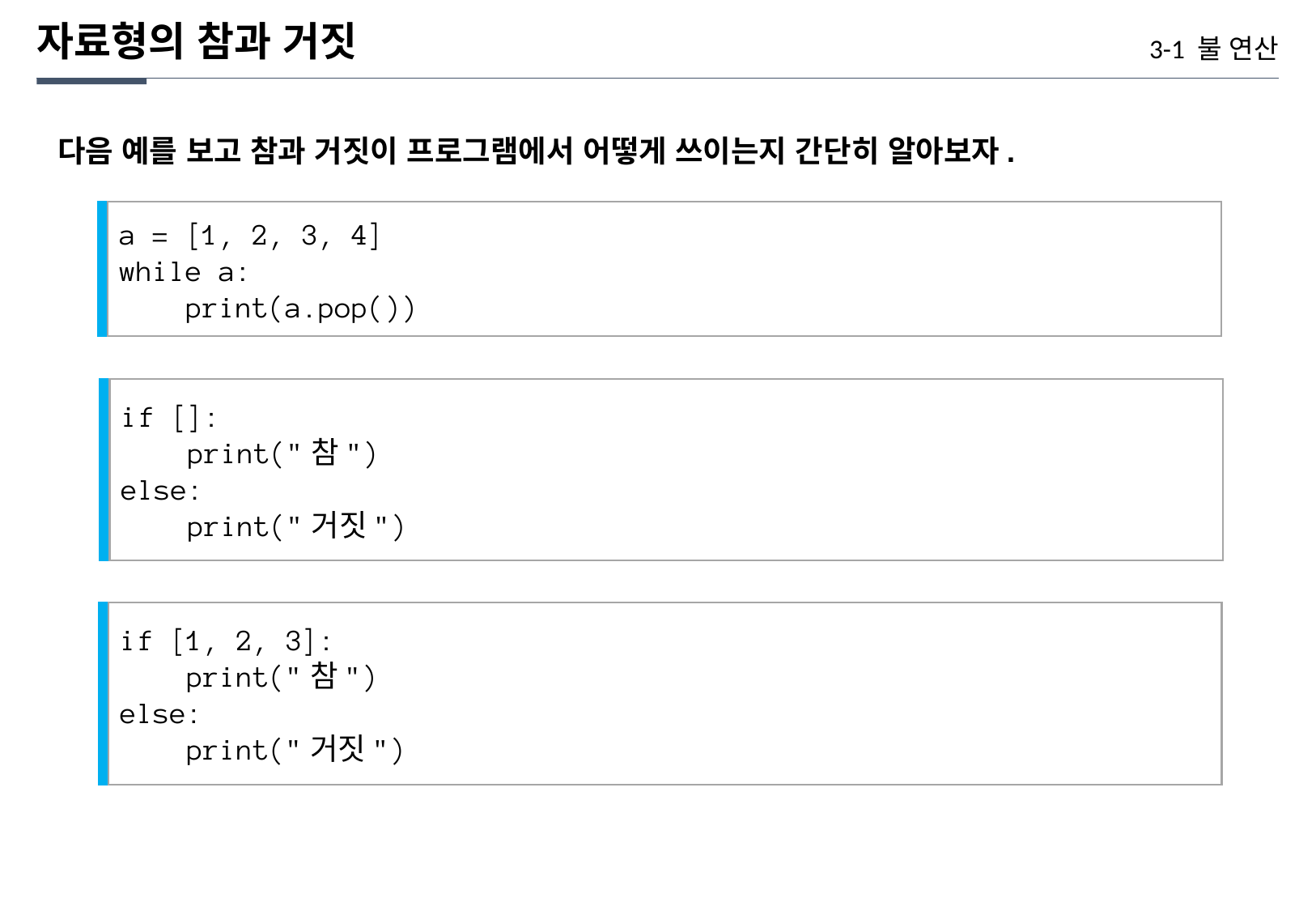

자료형의 참과 거짓
3-1 불 연산
다음 예를 보고 참과 거짓이 프로그램에서 어떻게 쓰이는지 간단히 알아보자.

a = [1, 2, 3, 4]
while a:
    print(a.pop())

if []:
    print("참")
else:
    print("거짓")

if [1, 2, 3]:
    print("참")
else:
    print("거짓")